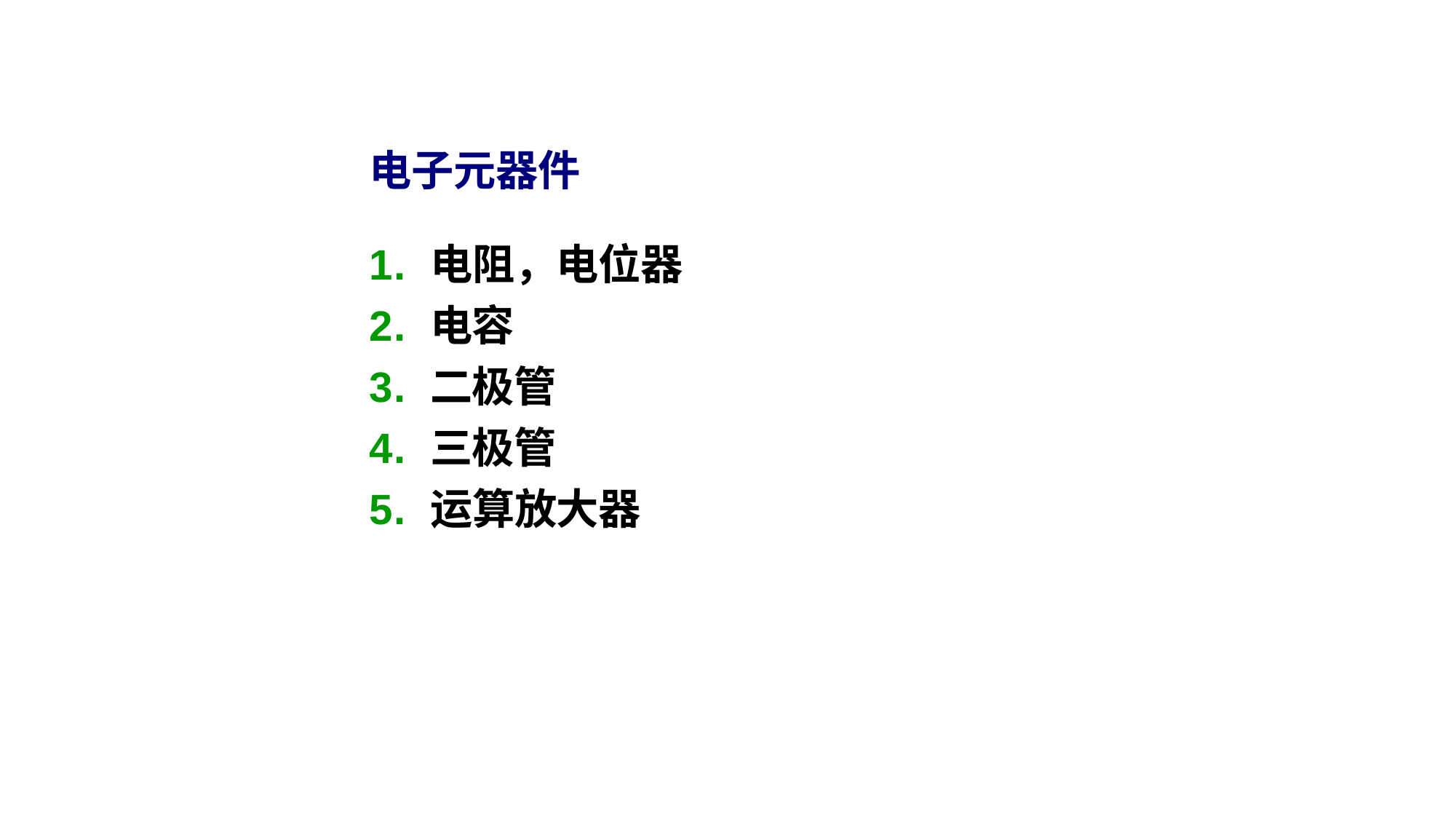

电子元器件

电阻，电位器
电容
二极管
三极管
运算放大器
2